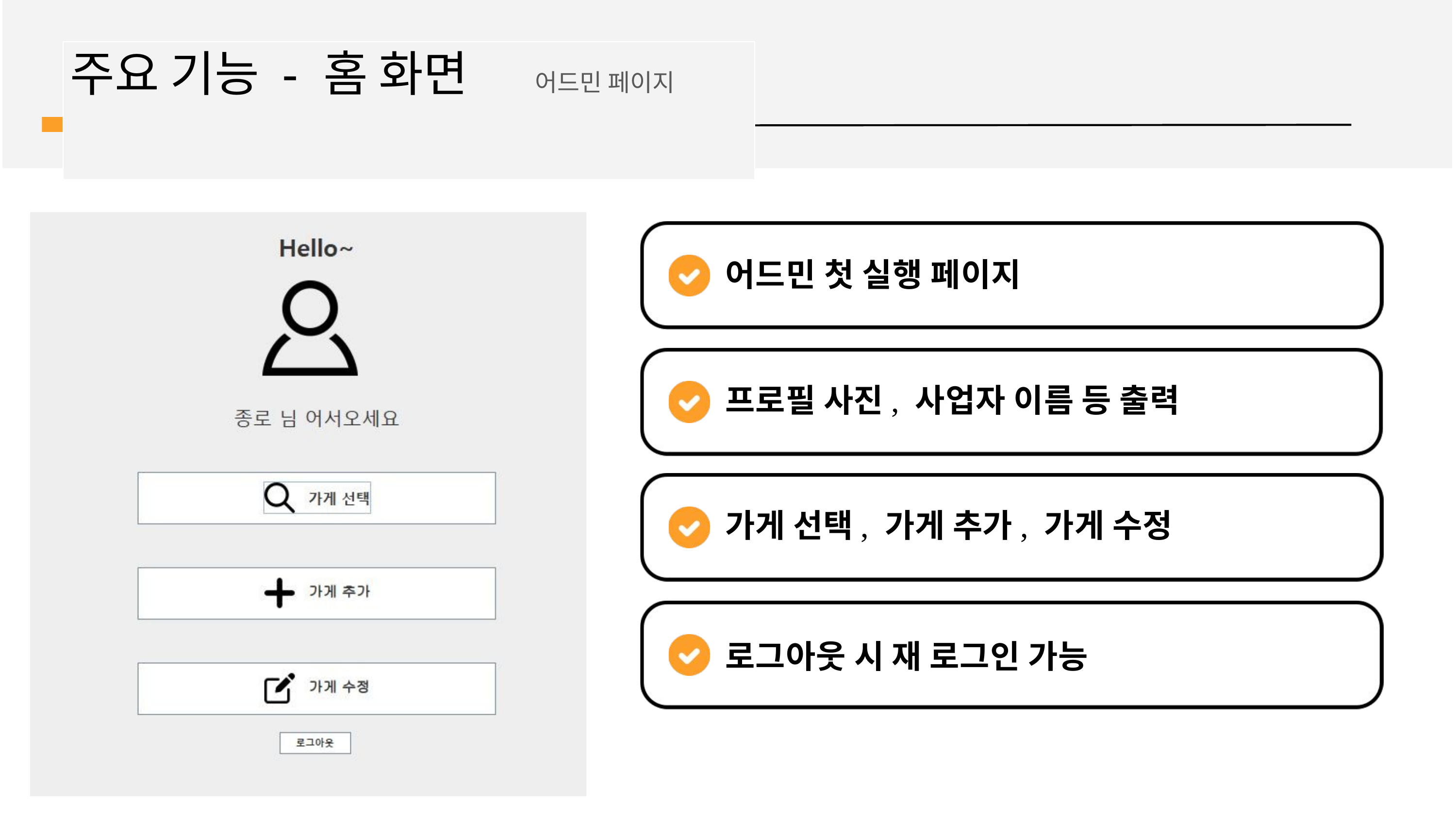

# 주요 기능 - 홈 화면	어드민 페이지

어드민 첫 실행 페이지
프로필 사진, 사업자 이름 등 출력  가게 선택, 가게 추가, 가게 수정

로그아웃 시 재 로그인 가능